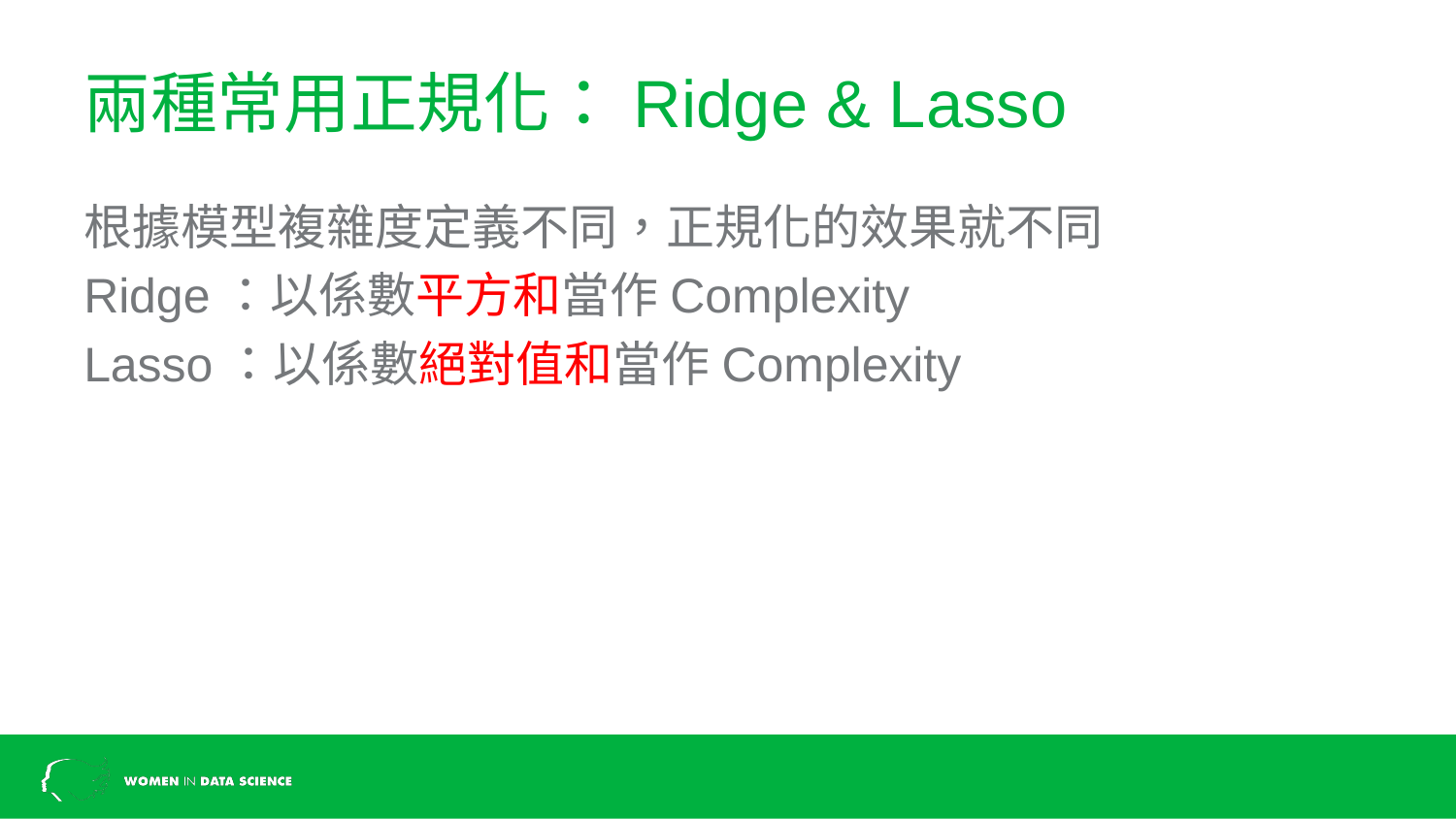

# 兩種常用正規化：Ridge & Lasso
根據模型複雜度定義不同，正規化的效果就不同
Ridge：以係數平方和當作Complexity
Lasso：以係數絕對值和當作Complexity